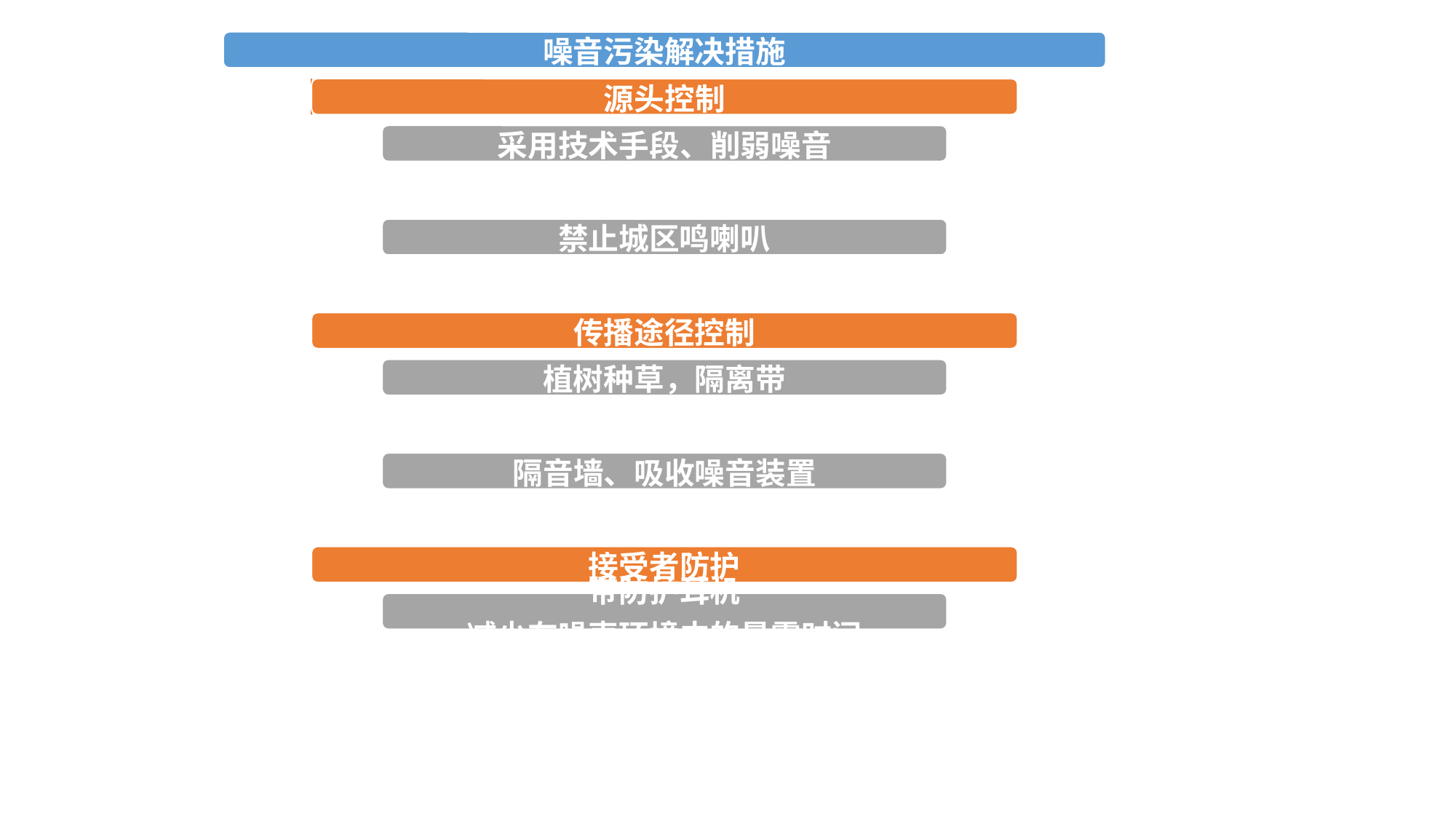

噪音污染解决措施
源头控制
采用技术手段、削弱噪音
禁止城区鸣喇叭
传播途径控制
植树种草，隔离带
隔音墙、吸收噪音装置
接受者防护
带防护耳机
减少在噪声环境中的暴露时间